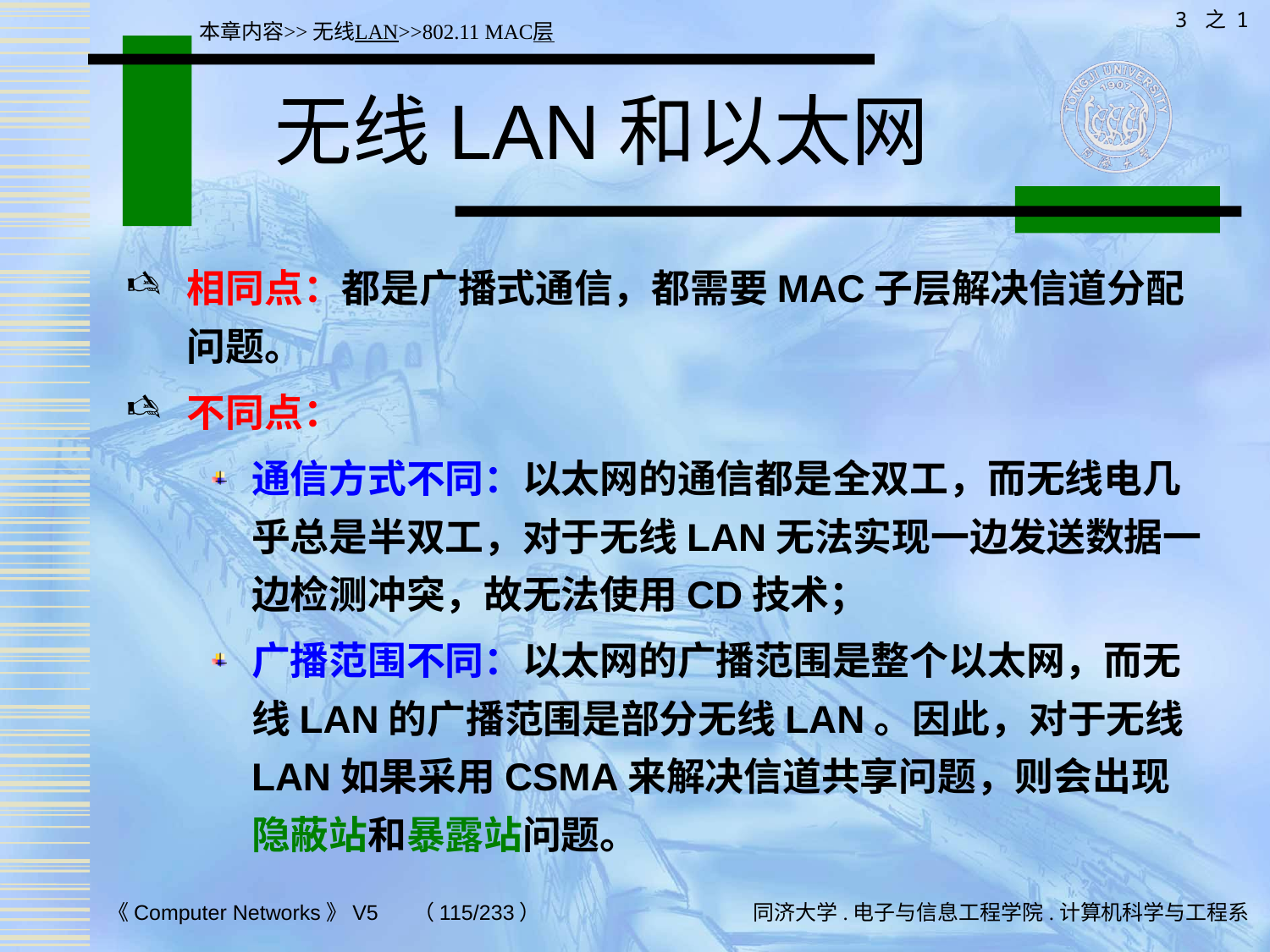

3 之 1
本章内容>>无线LAN>>802.11 MAC层
# 无线LAN和以太网
相同点：都是广播式通信，都需要MAC子层解决信道分配问题。
不同点：
通信方式不同：以太网的通信都是全双工，而无线电几乎总是半双工，对于无线LAN无法实现一边发送数据一边检测冲突，故无法使用CD技术；
广播范围不同：以太网的广播范围是整个以太网，而无线LAN的广播范围是部分无线LAN。因此，对于无线LAN如果采用CSMA来解决信道共享问题，则会出现隐蔽站和暴露站问题。